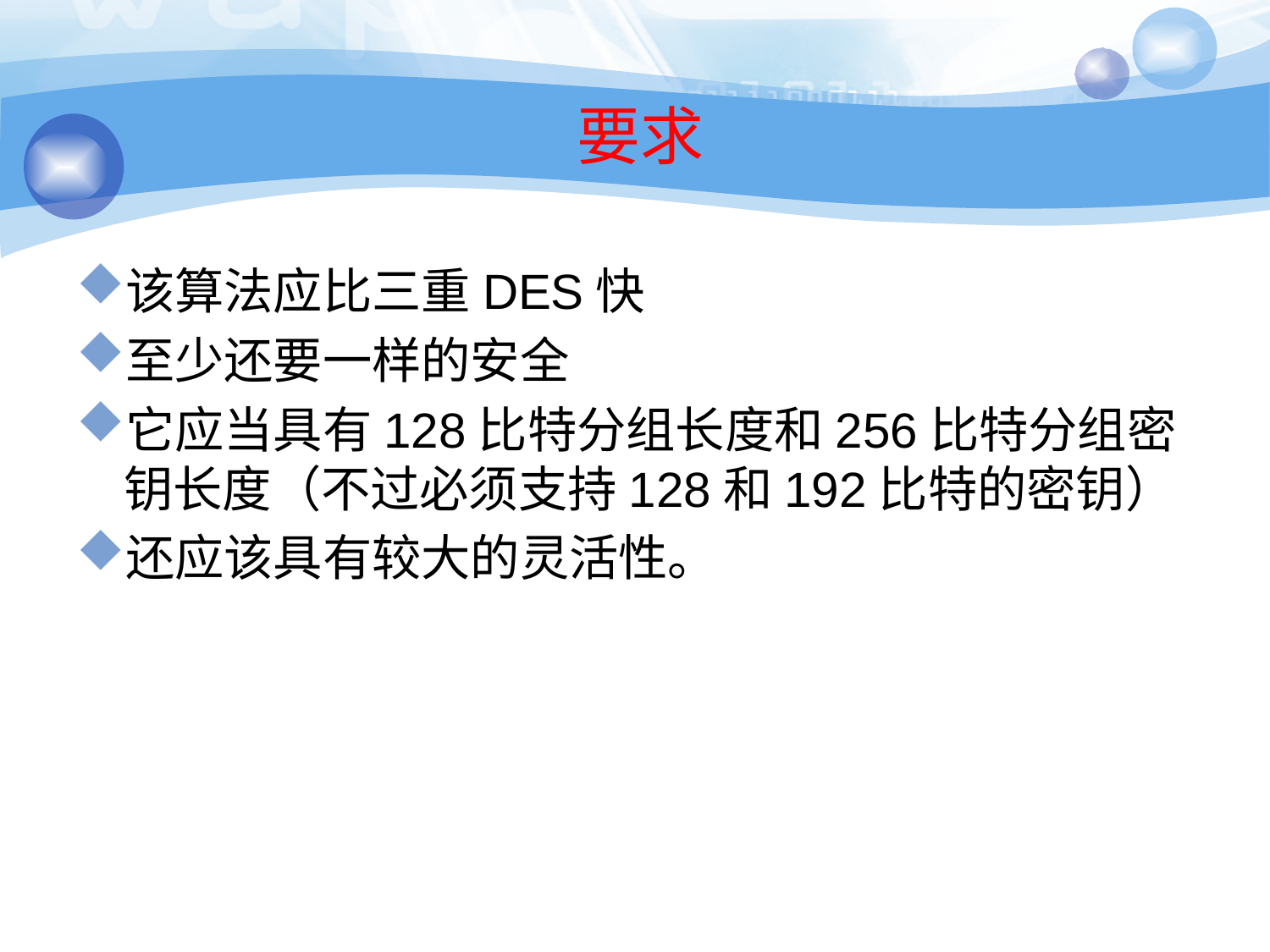

# 要求
该算法应比三重DES快
至少还要一样的安全
它应当具有128比特分组长度和256比特分组密钥长度（不过必须支持128和192比特的密钥）
还应该具有较大的灵活性。